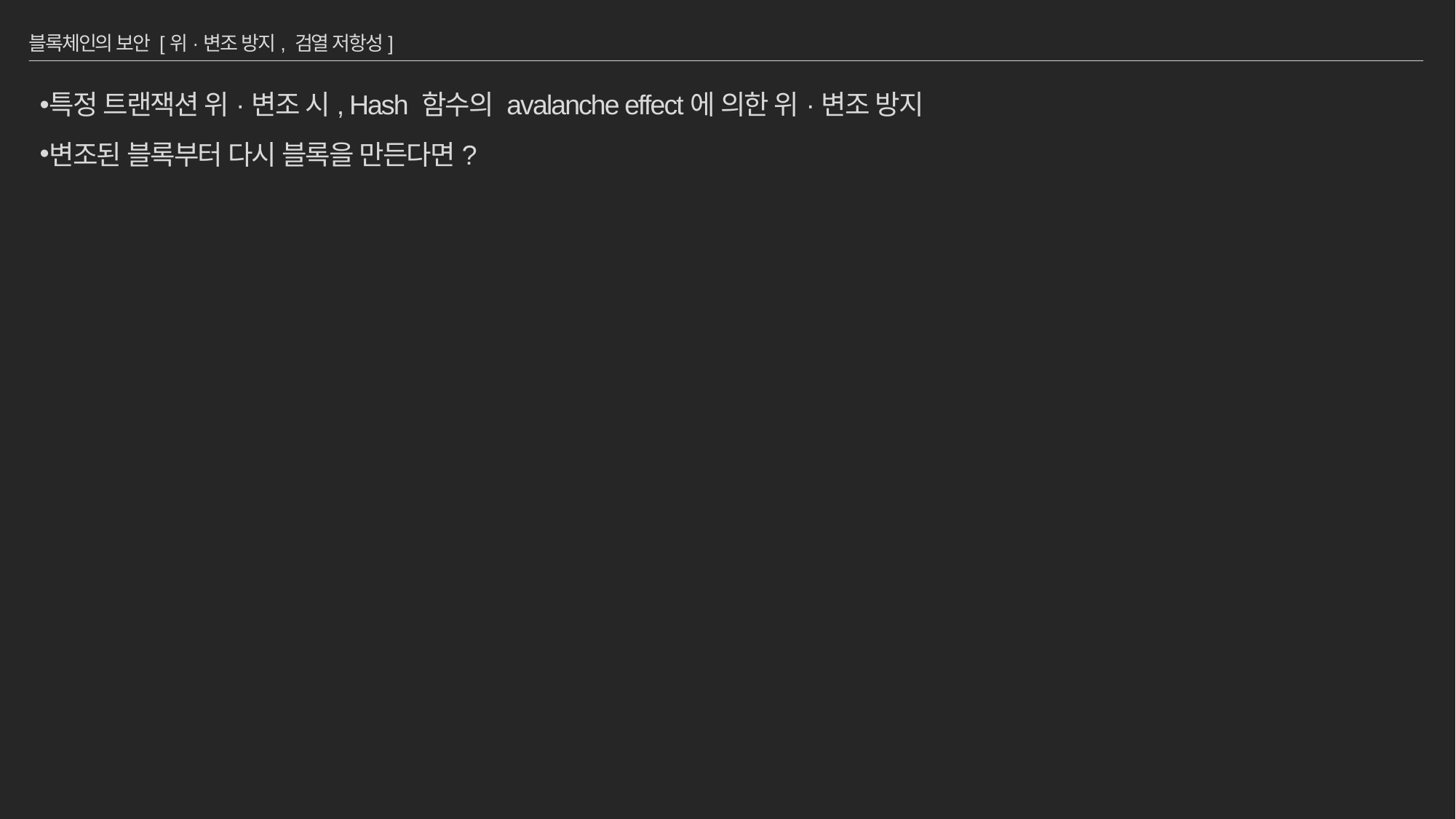

# 블록체인의 보안 [위·변조 방지, 검열 저항성]
특정 트랜잭션 위·변조 시, Hash 함수의 avalanche effect에 의한 위·변조 방지
변조된 블록부터 다시 블록을 만든다면?